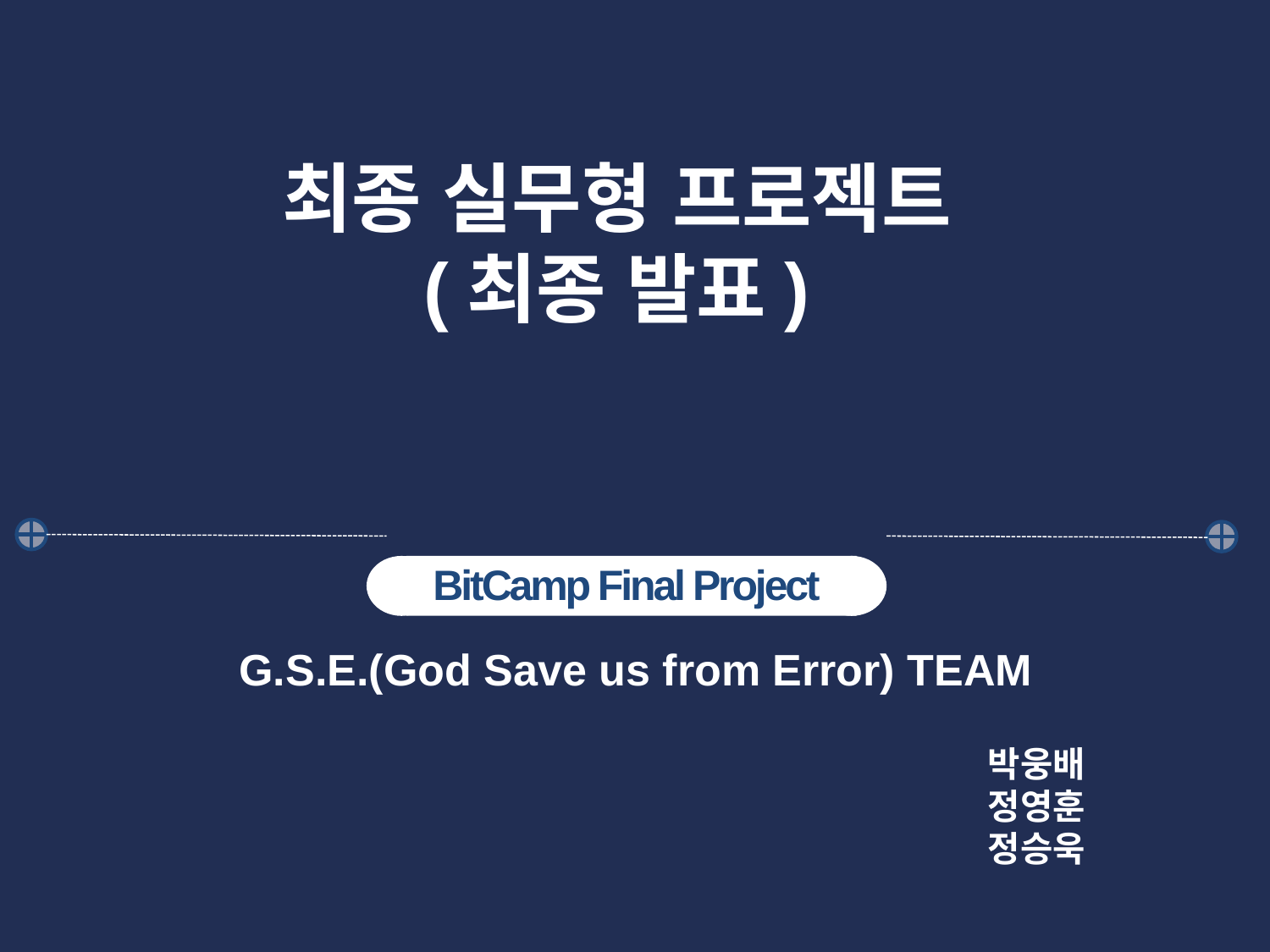

최종 실무형 프로젝트
(최종 발표)

BitCamp Final Project

G.S.E.(God Save us from Error) TEAM
박웅배
정영훈
정승욱